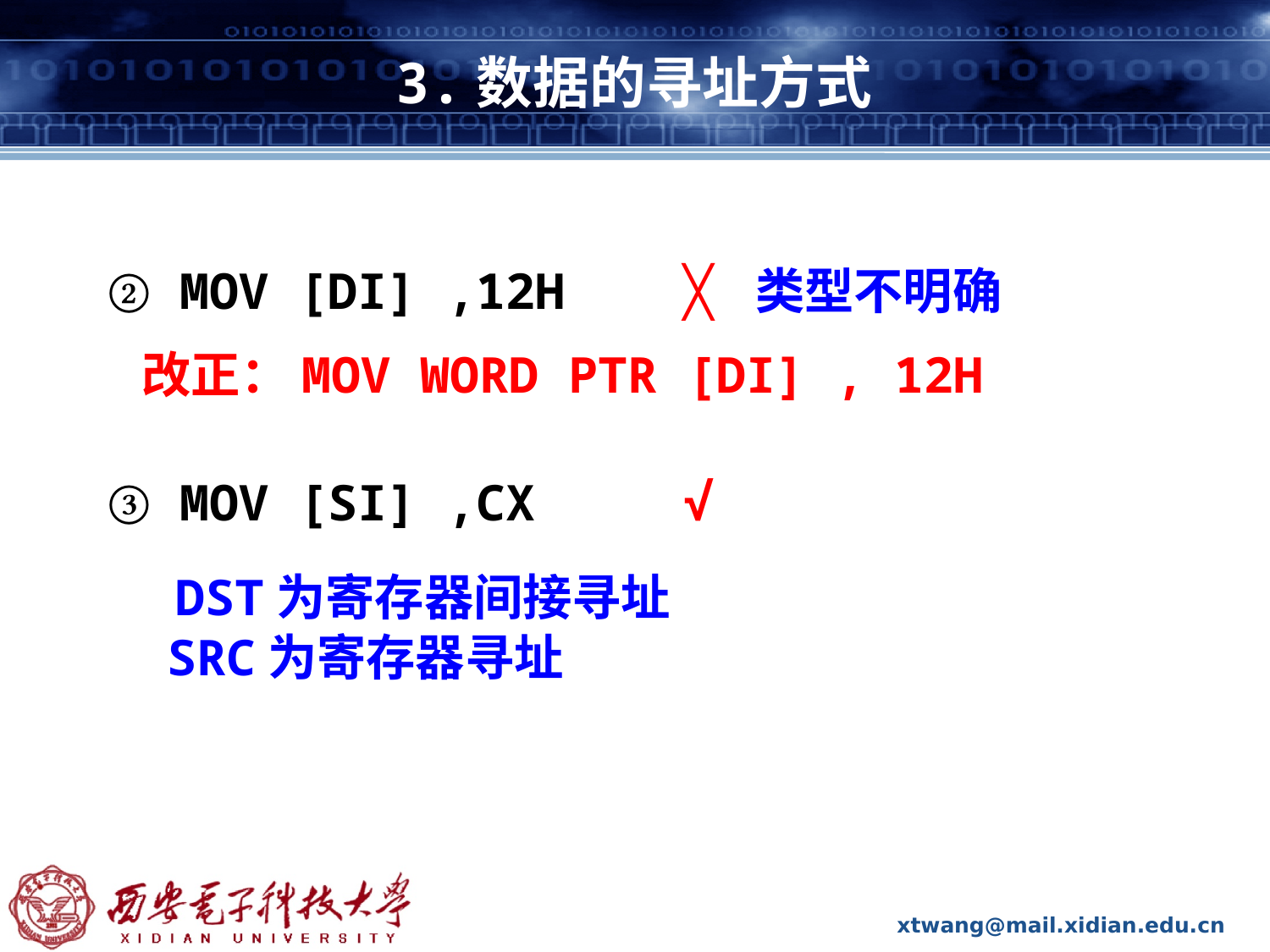

# 3.数据的寻址方式
② MOV [DI] ,12H    ╳ 类型不明确
  改正：MOV WORD PTR [DI] , 12H
③ MOV [SI] ,CX     √
  DST为寄存器间接寻址
  SRC为寄存器寻址